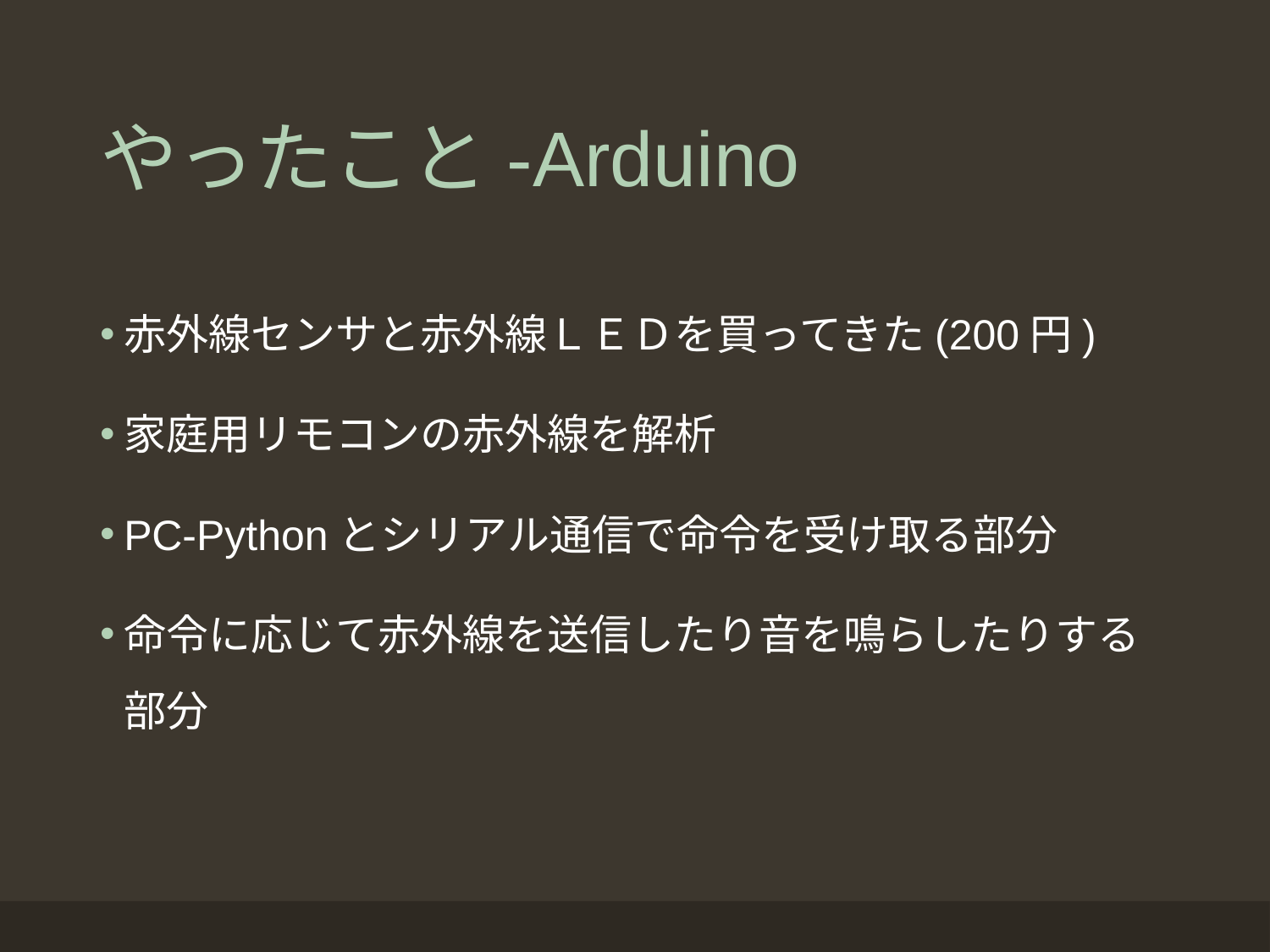

# やったこと-Arduino
赤外線センサと赤外線ＬＥＤを買ってきた(200円)
家庭用リモコンの赤外線を解析
PC-Pythonとシリアル通信で命令を受け取る部分
命令に応じて赤外線を送信したり音を鳴らしたりする部分